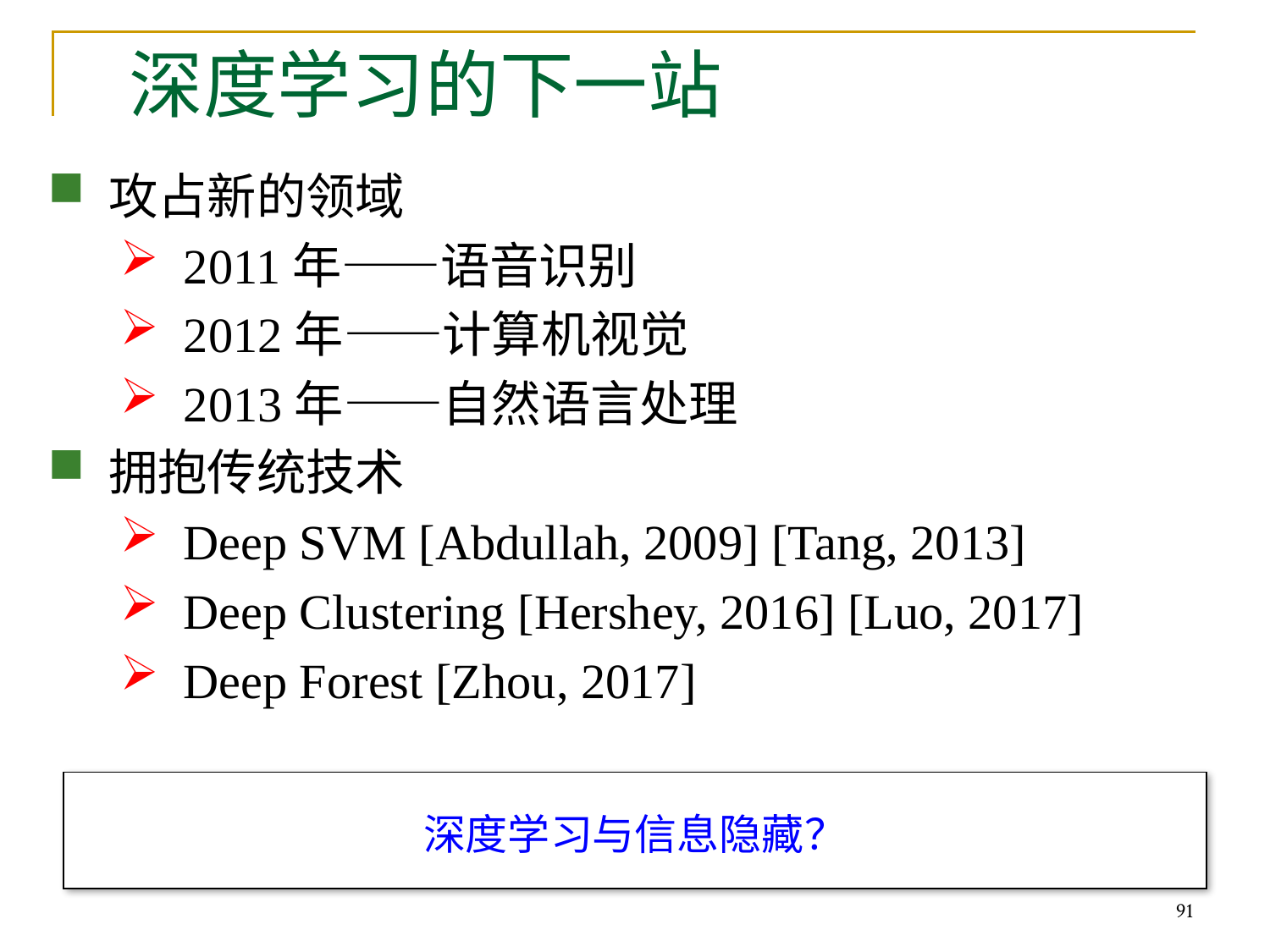

# 深度学习的下一站
攻占新的领域
2011年——语音识别
2012年——计算机视觉
2013年——自然语言处理
拥抱传统技术
Deep SVM [Abdullah, 2009] [Tang, 2013]
Deep Clustering [Hershey, 2016] [Luo, 2017]
Deep Forest [Zhou, 2017]
深度学习与信息隐藏？
91